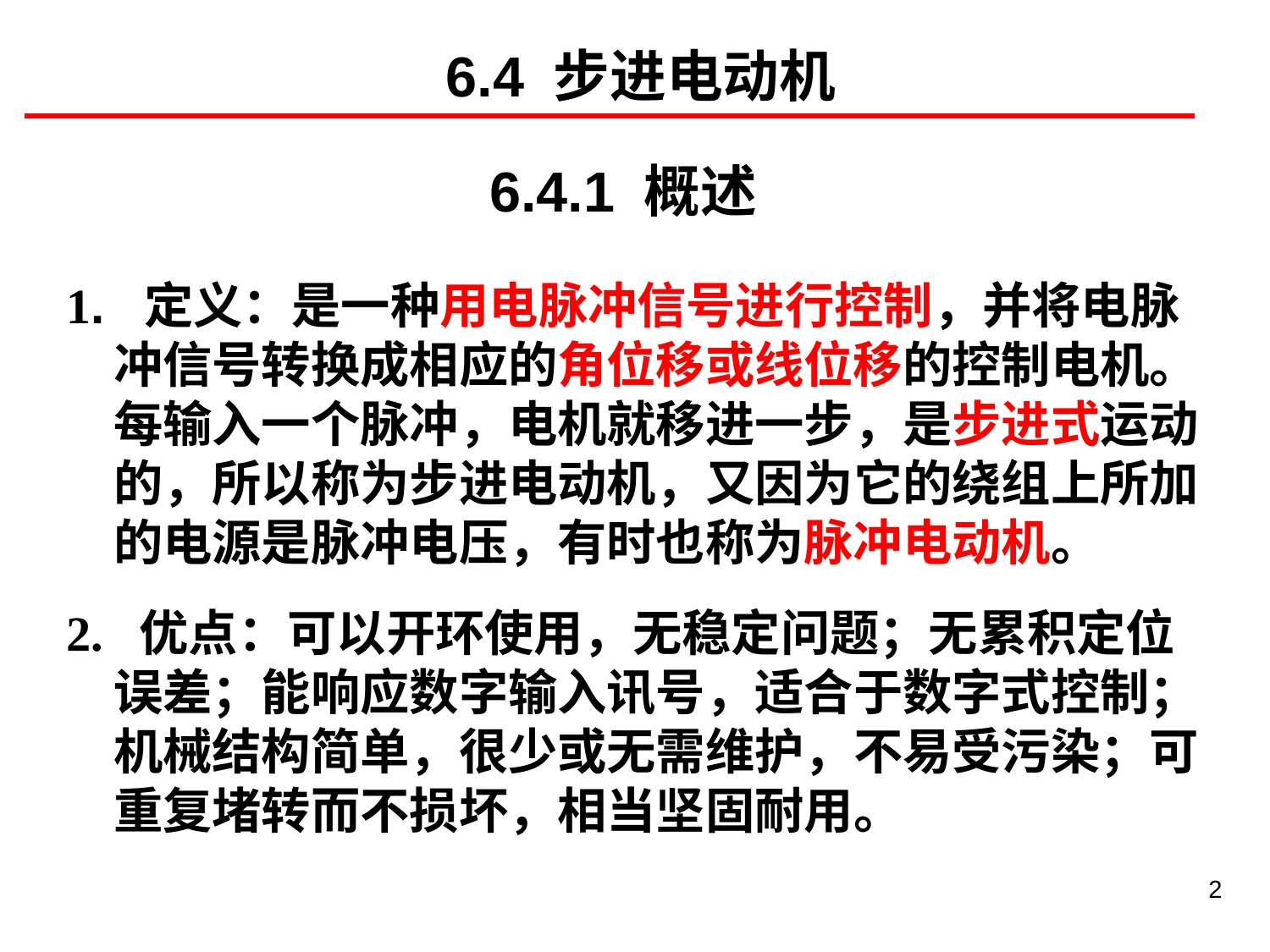

6.4 步进电动机
6.4.1 概述
1.  定义：是一种用电脉冲信号进行控制，并将电脉冲信号转换成相应的角位移或线位移的控制电机。每输入一个脉冲，电机就移进一步，是步进式运动的，所以称为步进电动机，又因为它的绕组上所加的电源是脉冲电压，有时也称为脉冲电动机。
2.  优点：可以开环使用，无稳定问题；无累积定位误差；能响应数字输入讯号，适合于数字式控制；机械结构简单，很少或无需维护，不易受污染；可重复堵转而不损坏，相当坚固耐用。
2